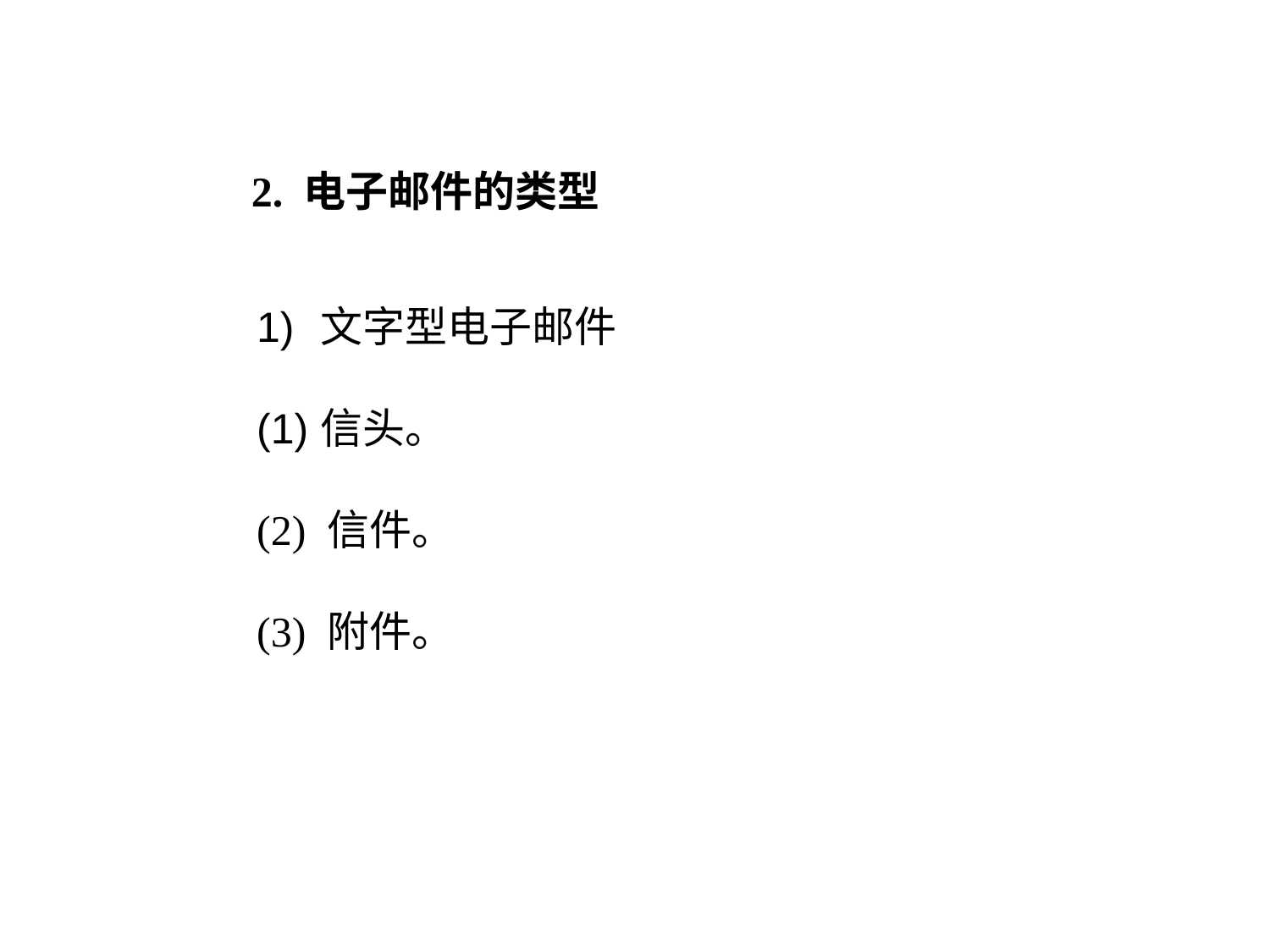

2. 电子邮件的类型
文字型电子邮件
信头。
(2) 信件。
(3) 附件。